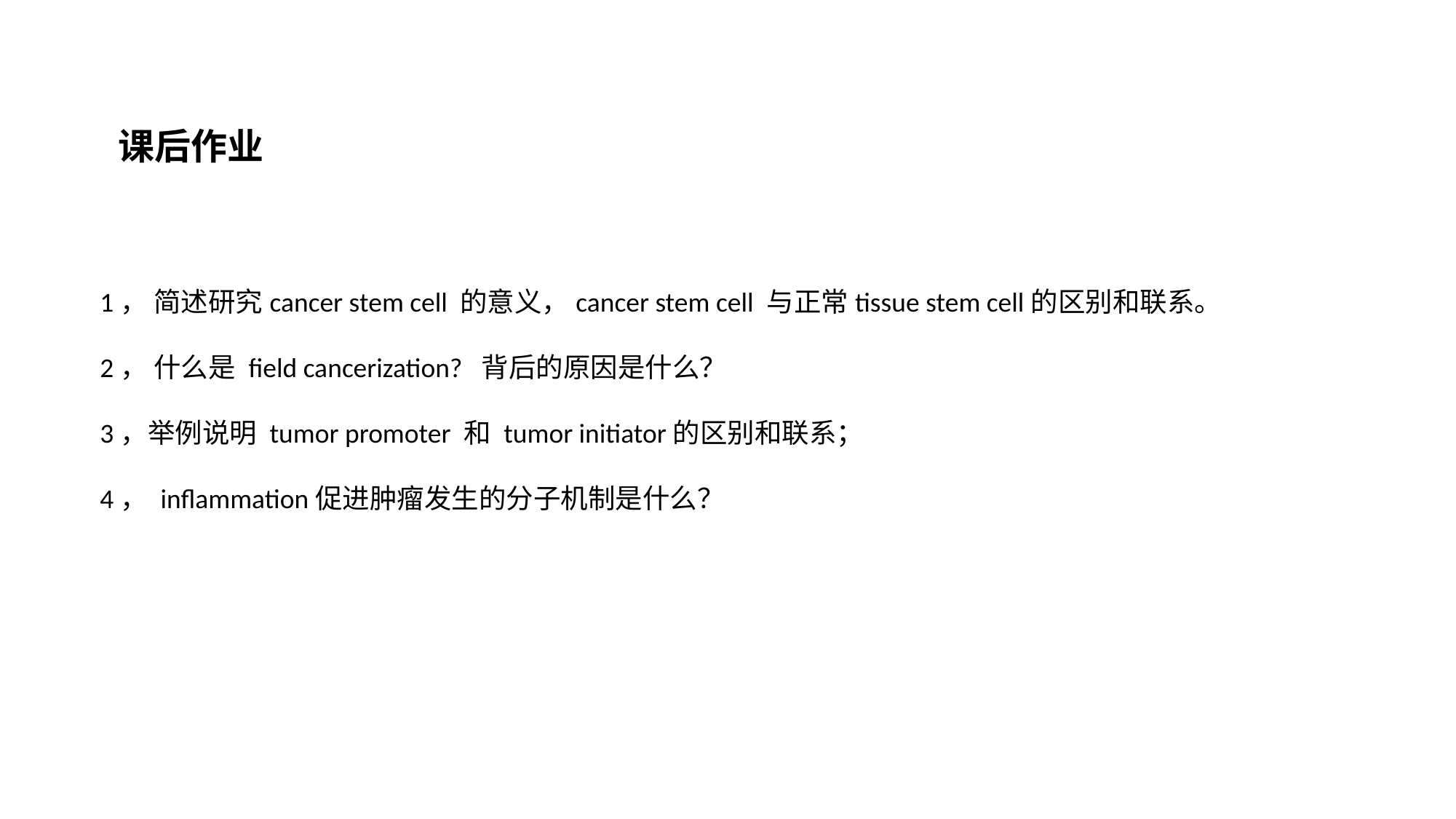

课后作业
1， 简述研究cancer stem cell 的意义，cancer stem cell 与正常tissue stem cell的区别和联系。

2， 什么是 field cancerization?  背后的原因是什么？

3，举例说明 tumor promoter 和 tumor initiator的区别和联系；

4， inflammation促进肿瘤发生的分子机制是什么？